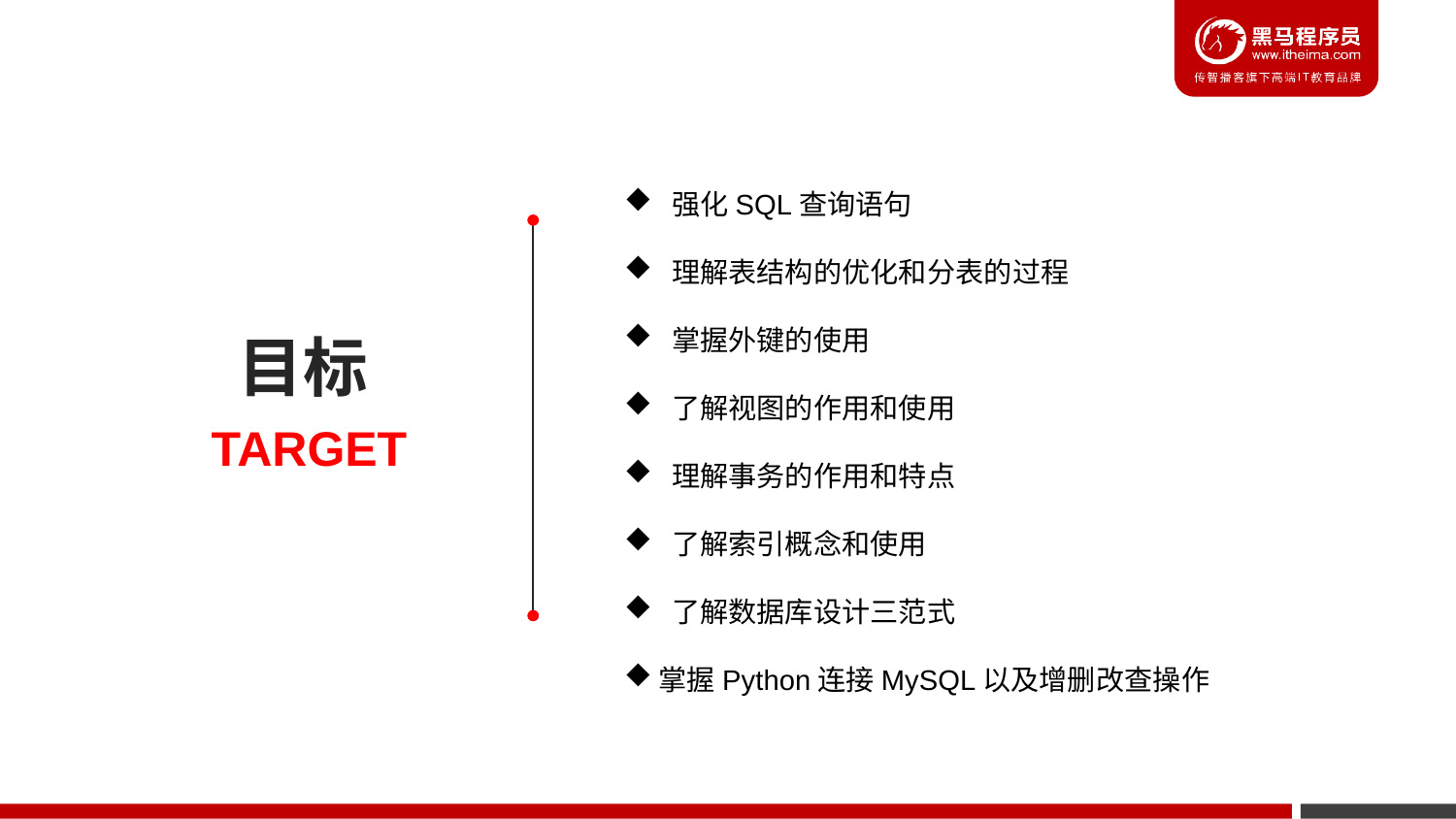

强化SQL查询语句
 理解表结构的优化和分表的过程
 掌握外键的使用
 了解视图的作用和使用
 理解事务的作用和特点
 了解索引概念和使用
 了解数据库设计三范式
掌握Python连接MySQL以及增删改查操作

目标
TARGET